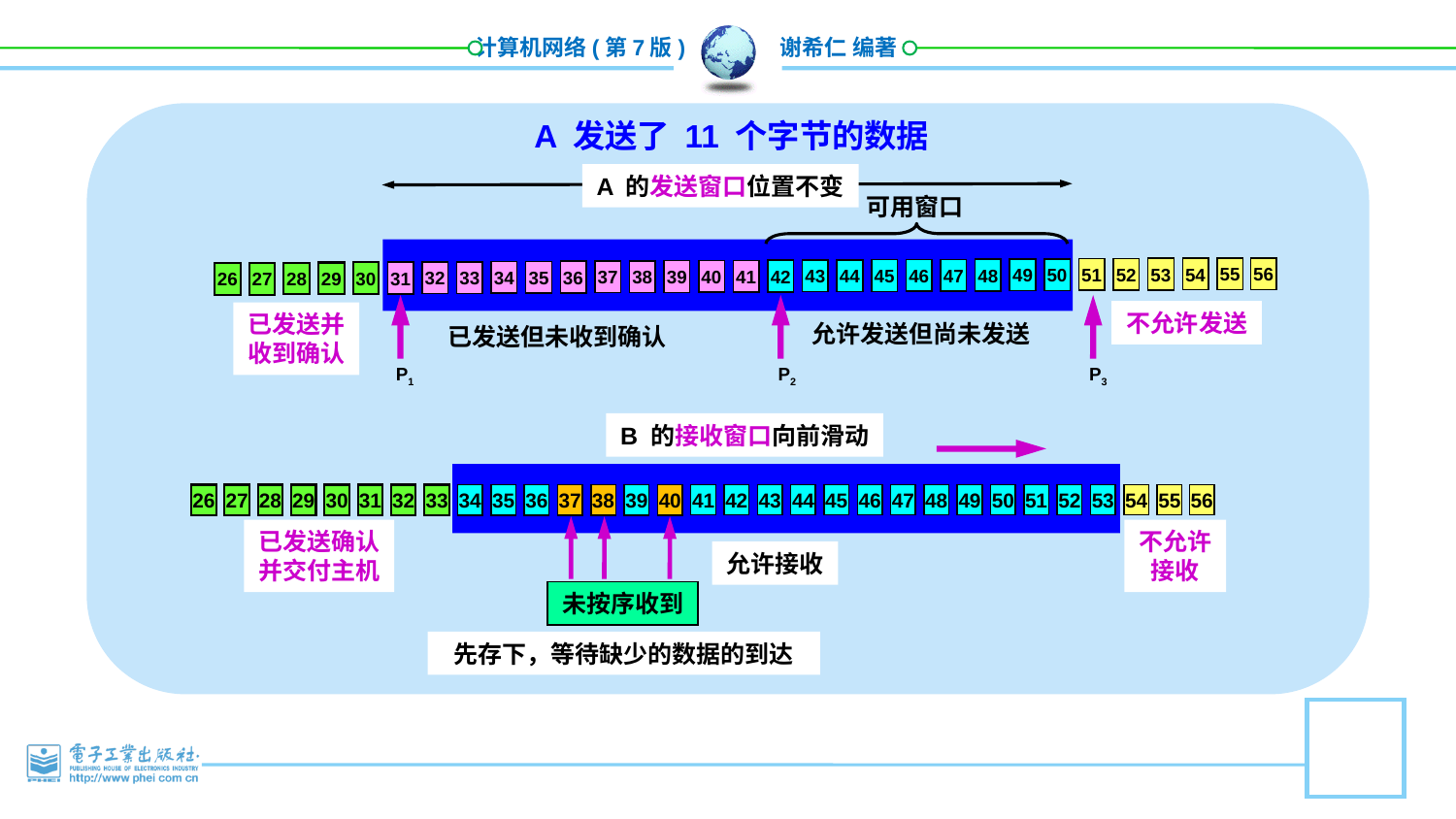

A 发送了 11 个字节的数据
A 的发送窗口位置不变

可用窗口

55
56
54
53
52
51
50
49
48
47
46
45
44
43
42
41
40
39
38
37
36
35
34
33
32
31
30
29
28
27
26

不允许发送
已发送并
收到确认
允许发送但尚未发送
已发送但未收到确认
P1
P2
P3

B 的接收窗口向前滑动

41
42
43
44
45
46
47
48
49
50
51
52
53
54
55
56
26
27
28
29
30
31
32
33
34
35
36
37
38
39
40

已发送确认
并交付主机
不允许
接收
允许接收
未按序收到
先存下，等待缺少的数据的到达